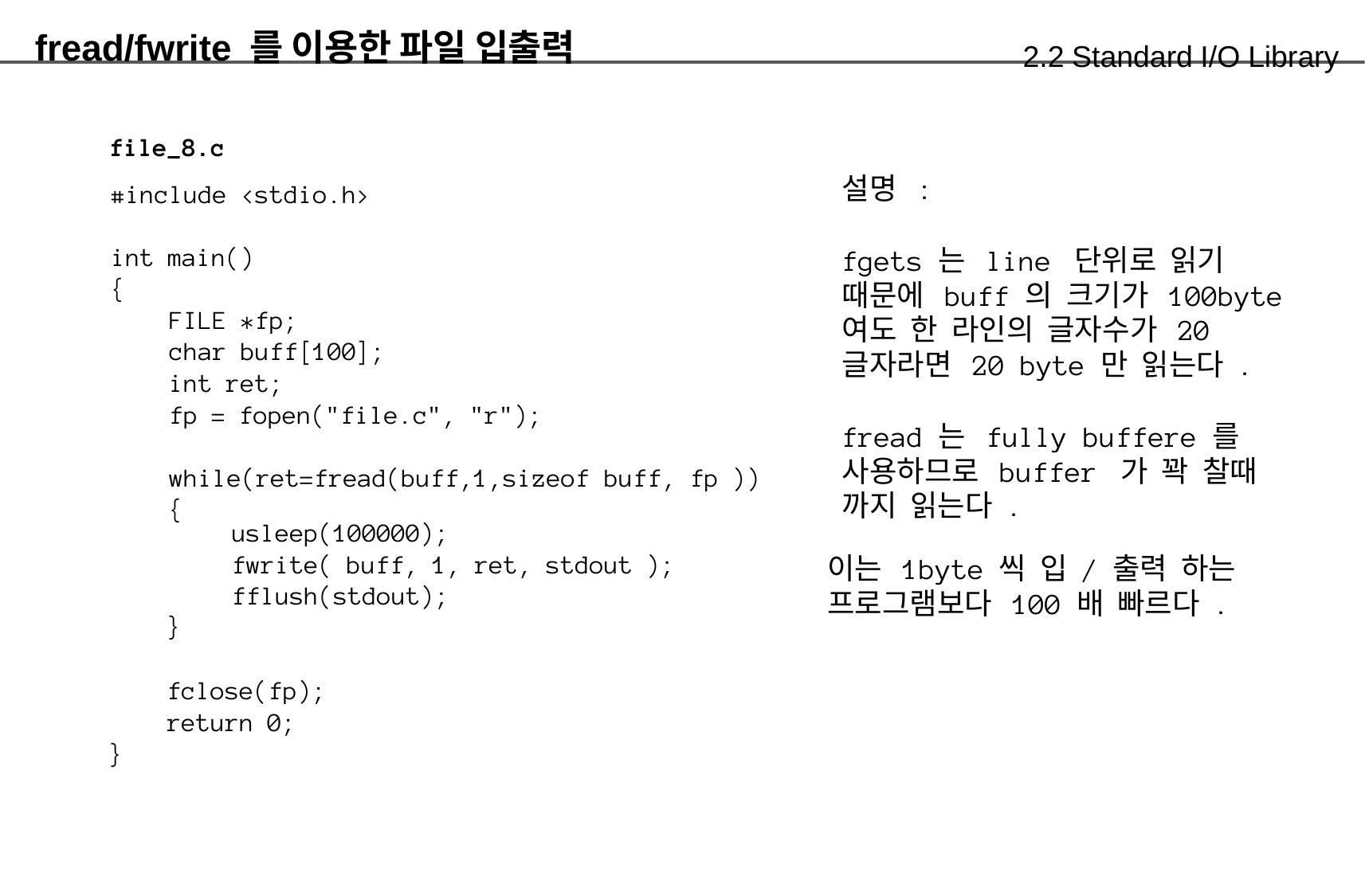

fread/fwrite 를 이용한 파일 입출력

	file_8.c

		#include  <stdio.h>

		int  main()
		{
			FILE  *fp;
			char  buff[100];
			int  ret;
			fp  =  fopen("file.c",  "r");

			while(ret=fread(buff,1,sizeof  buff,  fp  ))
			{
	2.2 Standard I/O Library

설명  :

fgets 는  line  단위로  읽기
때문에  buff 의  크기가  100byte
여도  한  라인의  글자수가  20
글자라면  20  byte 만  읽는다 .

fread 는  fully  buffere 를
사용하므로  buffer  가  꽉  찰때
까지  읽는다 .

usleep(100000);
fwrite(  buff,  1,  ret,  stdout  );
fflush(stdout);
이는  1byte 씩  입 / 출력  하는
프로그램보다  100 배  빠르다 .
}
fclose(fp);
return  0;
}